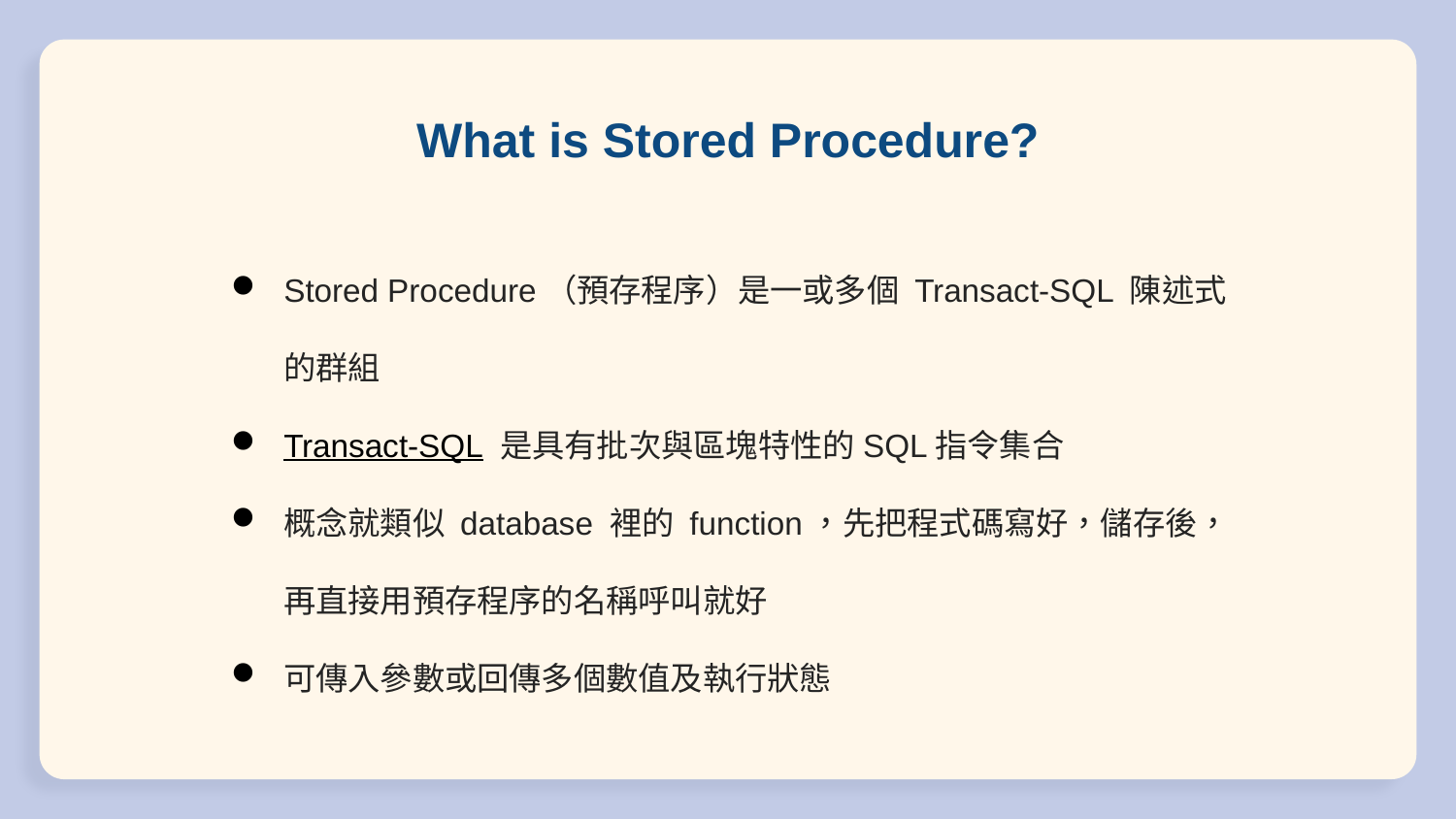

# What is Stored Procedure?
Stored Procedure（預存程序）是一或多個 Transact-SQL 陳述式的群組
Transact-SQL 是具有批次與區塊特性的SQL指令集合
概念就類似 database 裡的 function，先把程式碼寫好，儲存後，再直接用預存程序的名稱呼叫就好
可傳入參數或回傳多個數值及執行狀態